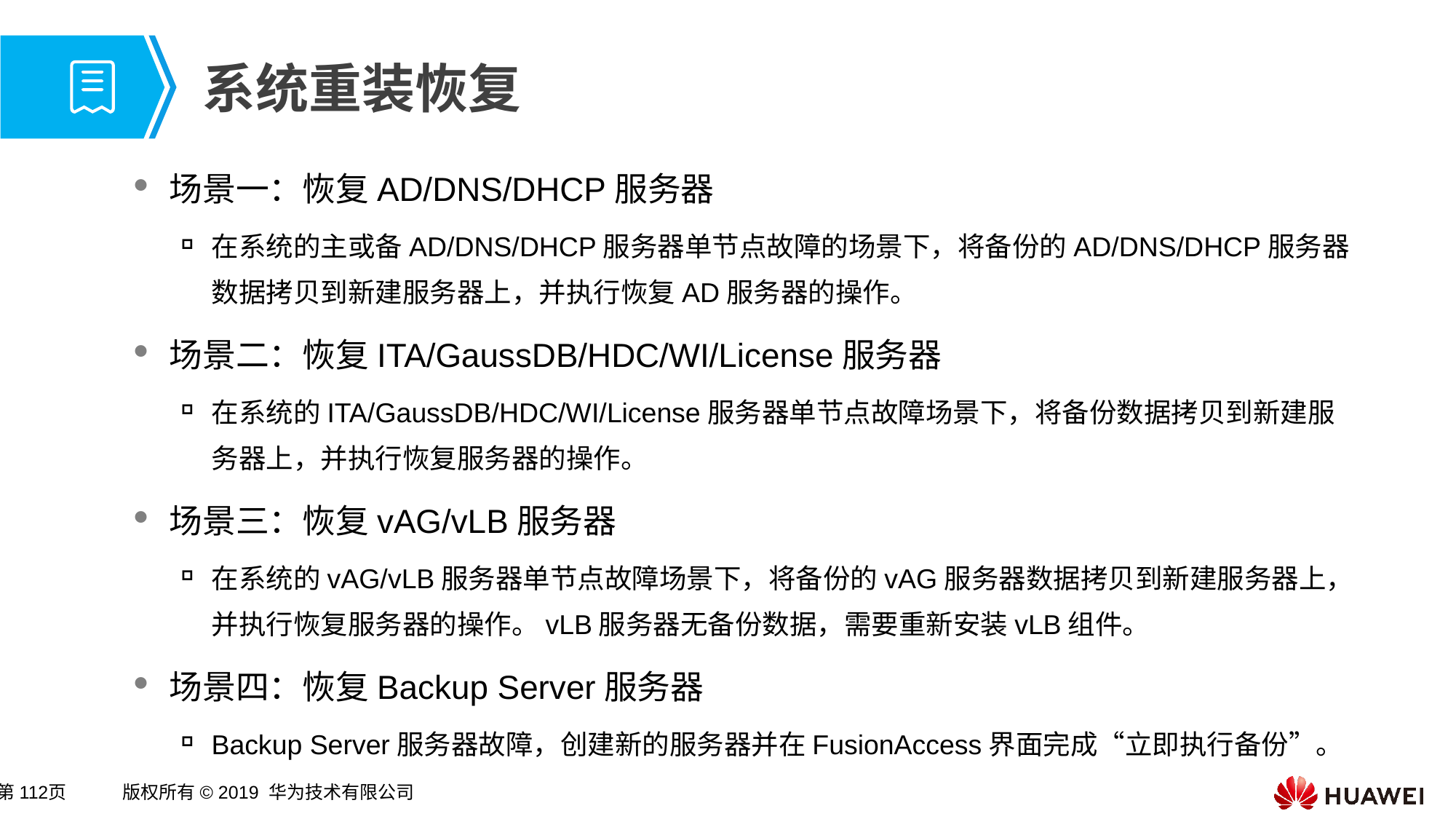

# 系统重装恢复

场景一：恢复AD/DNS/DHCP服务器
在系统的主或备AD/DNS/DHCP服务器单节点故障的场景下，将备份的AD/DNS/DHCP服务器数据拷贝到新建服务器上，并执行恢复AD服务器的操作。
场景二：恢复ITA/GaussDB/HDC/WI/License服务器
在系统的ITA/GaussDB/HDC/WI/License服务器单节点故障场景下，将备份数据拷贝到新建服务器上，并执行恢复服务器的操作。
场景三：恢复vAG/vLB服务器
在系统的vAG/vLB服务器单节点故障场景下，将备份的vAG服务器数据拷贝到新建服务器上，并执行恢复服务器的操作。vLB服务器无备份数据，需要重新安装vLB组件。
场景四：恢复Backup Server服务器
Backup Server服务器故障，创建新的服务器并在FusionAccess界面完成“立即执行备份”。